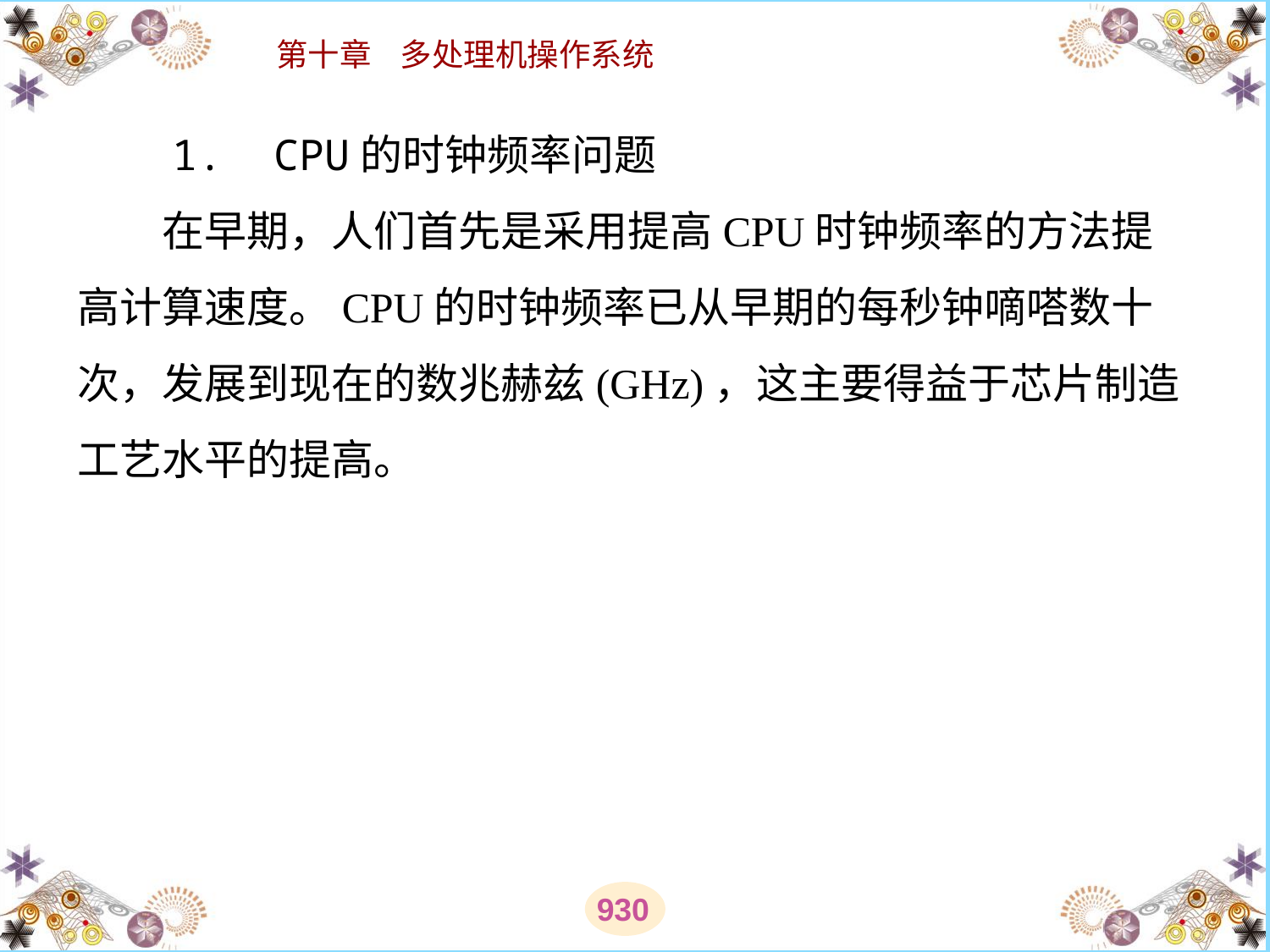

# 1.  CPU的时钟频率问题 　　在早期，人们首先是采用提高CPU时钟频率的方法提高计算速度。CPU的时钟频率已从早期的每秒钟嘀嗒数十次，发展到现在的数兆赫兹(GHz)，这主要得益于芯片制造工艺水平的提高。